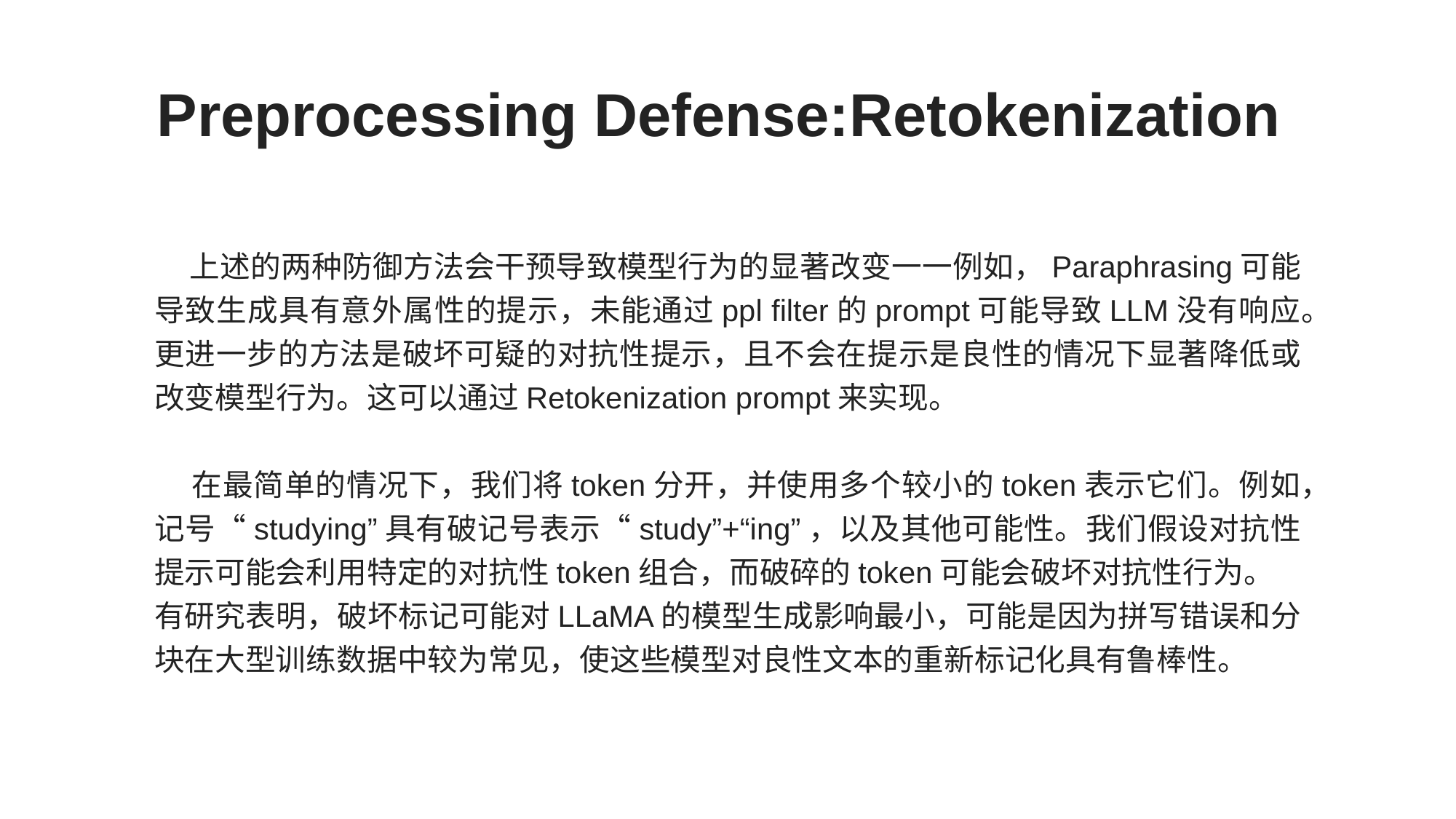

Preprocessing Defense:Retokenization
    上述的两种防御方法会干预导致模型行为的显著改变一一例如，Paraphrasing可能导致生成具有意外属性的提示，未能通过ppl filter的prompt可能导致LLM没有响应。更进一步的方法是破坏可疑的对抗性提示，且不会在提示是良性的情况下显著降低或改变模型行为。这可以通过Retokenization prompt来实现。

    在最简单的情况下，我们将token分开，并使用多个较小的token表示它们。例如，记号“studying”具有破记号表示“study”+“ing”，以及其他可能性。我们假设对抗性提示可能会利用特定的对抗性token组合，而破碎的token可能会破坏对抗性行为。
有研究表明，破坏标记可能对LLaMA的模型生成影响最小，可能是因为拼写错误和分块在大型训练数据中较为常见，使这些模型对良性文本的重新标记化具有鲁棒性。